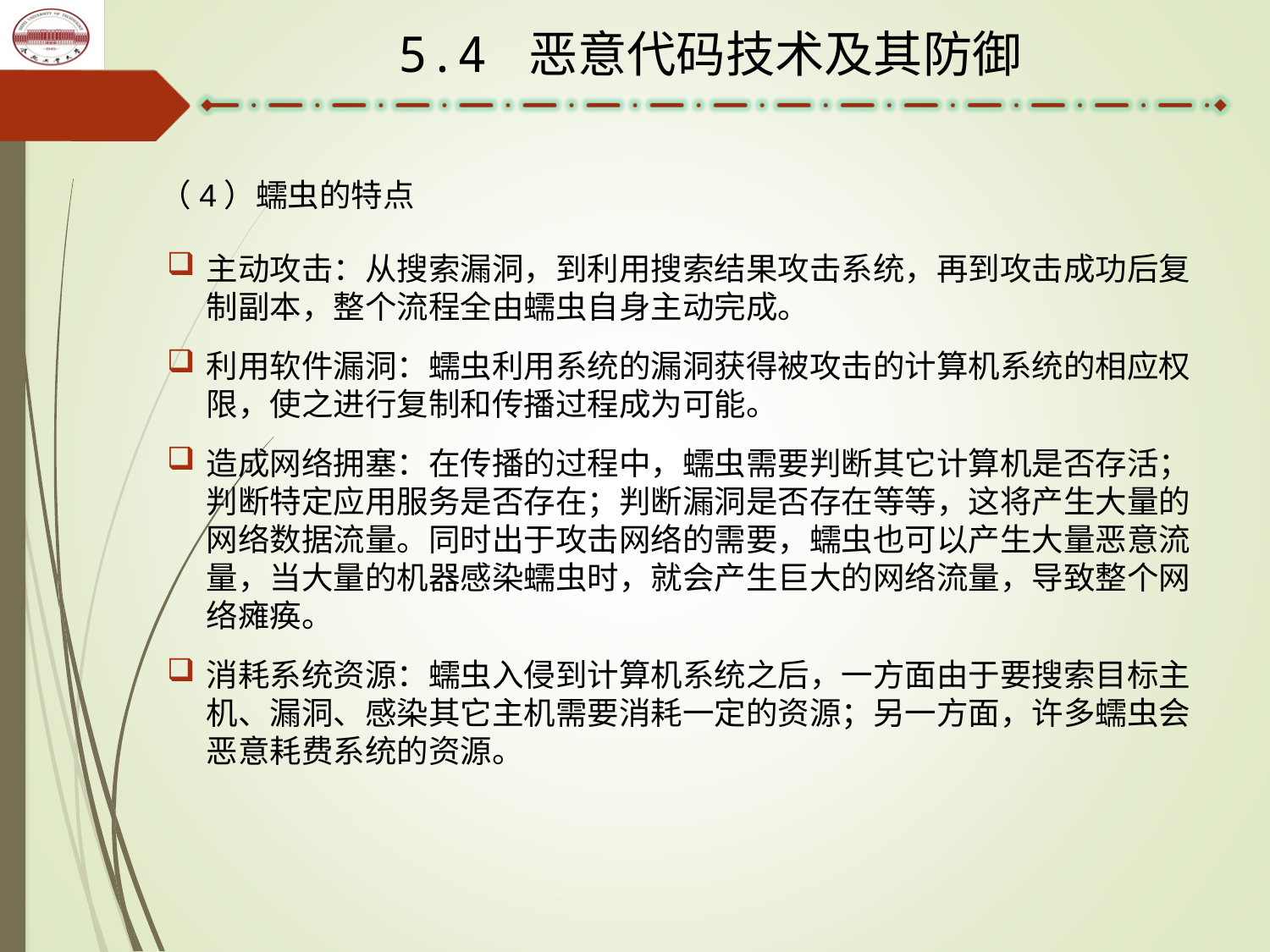

5.4 恶意代码技术及其防御
（4）蠕虫的特点
主动攻击：从搜索漏洞，到利用搜索结果攻击系统，再到攻击成功后复制副本，整个流程全由蠕虫自身主动完成。
利用软件漏洞：蠕虫利用系统的漏洞获得被攻击的计算机系统的相应权限，使之进行复制和传播过程成为可能。
造成网络拥塞：在传播的过程中，蠕虫需要判断其它计算机是否存活；判断特定应用服务是否存在；判断漏洞是否存在等等，这将产生大量的网络数据流量。同时出于攻击网络的需要，蠕虫也可以产生大量恶意流量，当大量的机器感染蠕虫时，就会产生巨大的网络流量，导致整个网络瘫痪。
消耗系统资源：蠕虫入侵到计算机系统之后，一方面由于要搜索目标主机、漏洞、感染其它主机需要消耗一定的资源；另一方面，许多蠕虫会恶意耗费系统的资源。